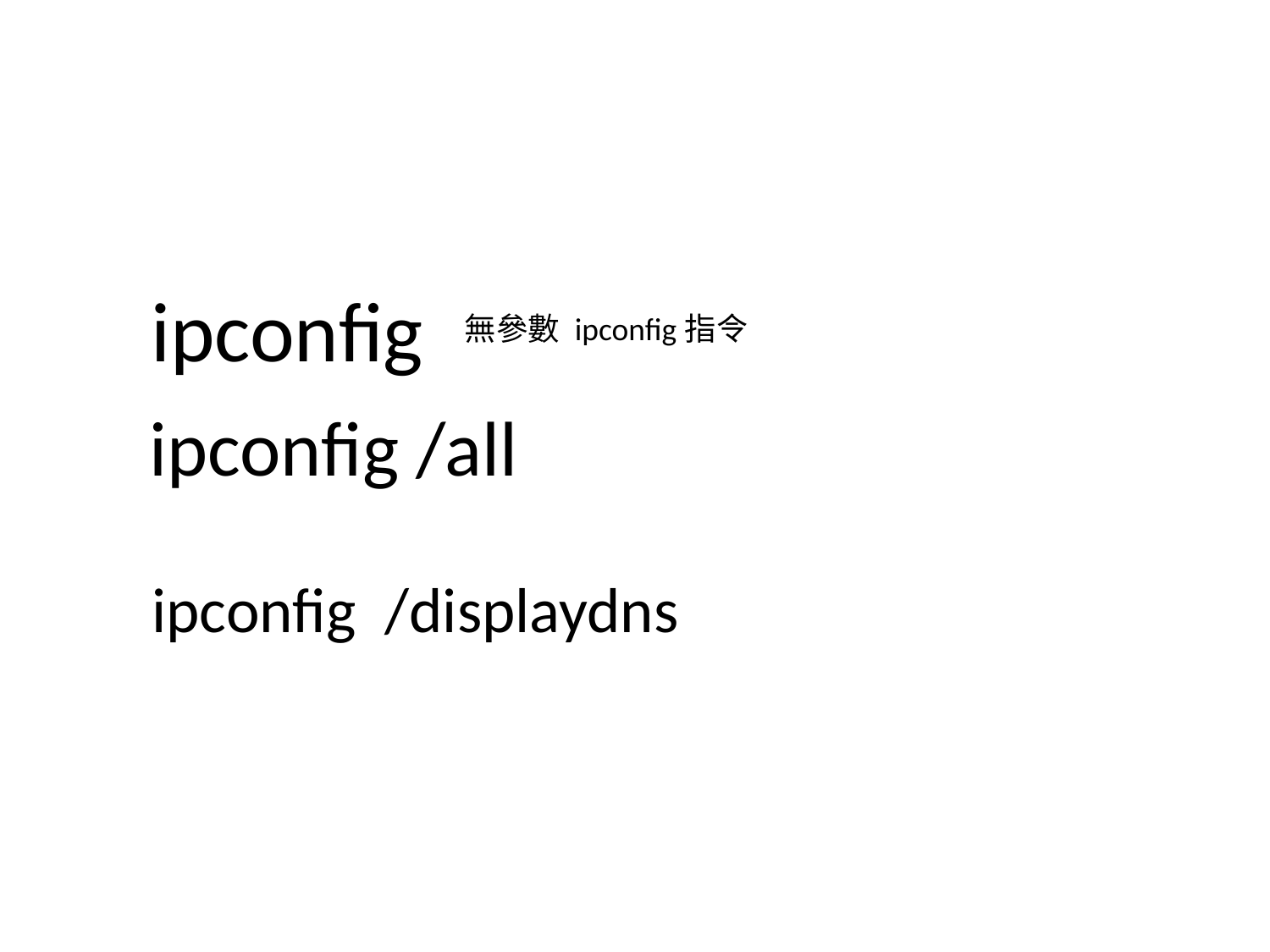

ipconfig
無參數 ipconfig指令
# ipconfig /all
ipconfig  /displaydns